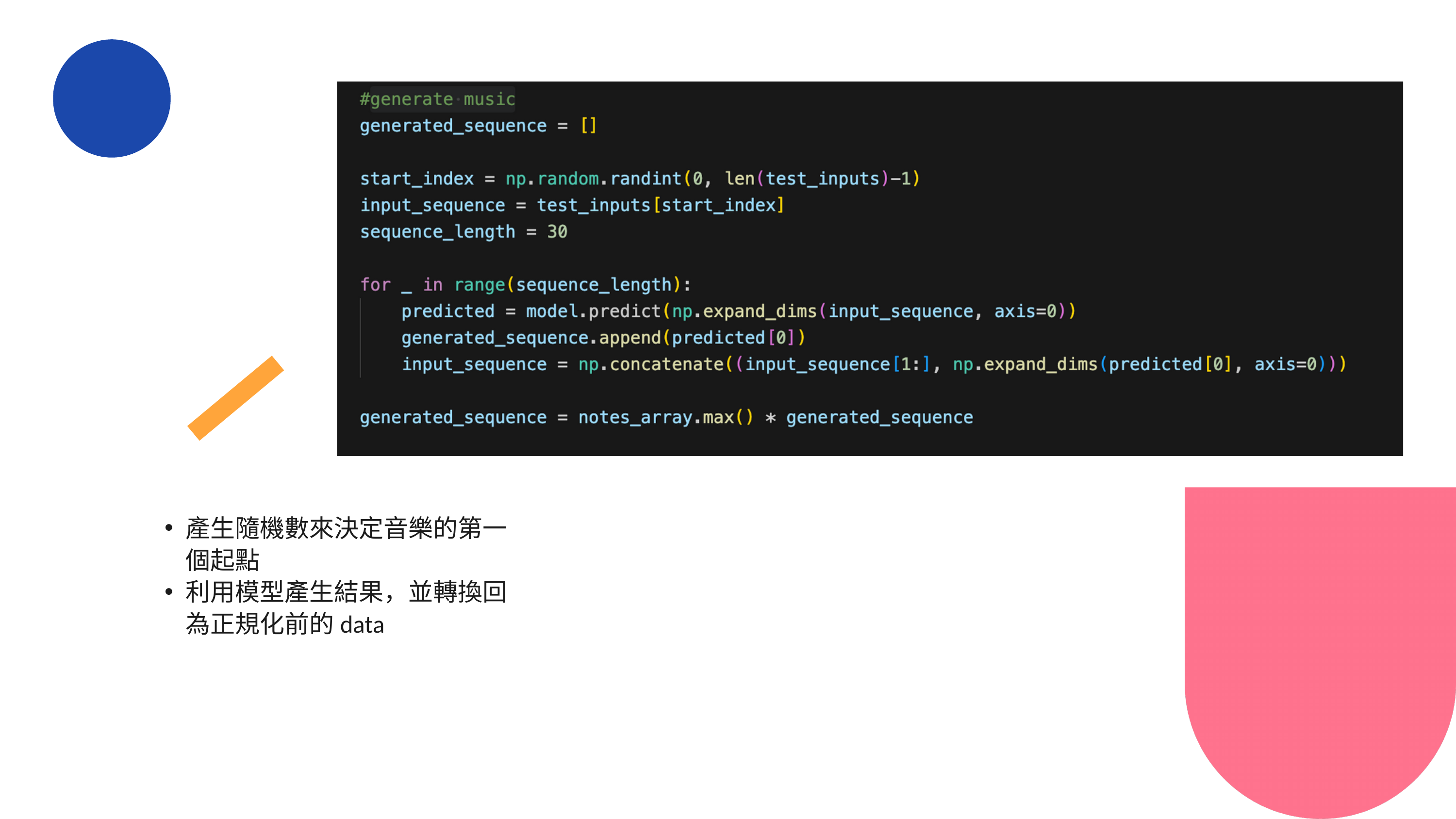

產生隨機數來決定音樂的第一個起點
利用模型產生結果，並轉換回為正規化前的data